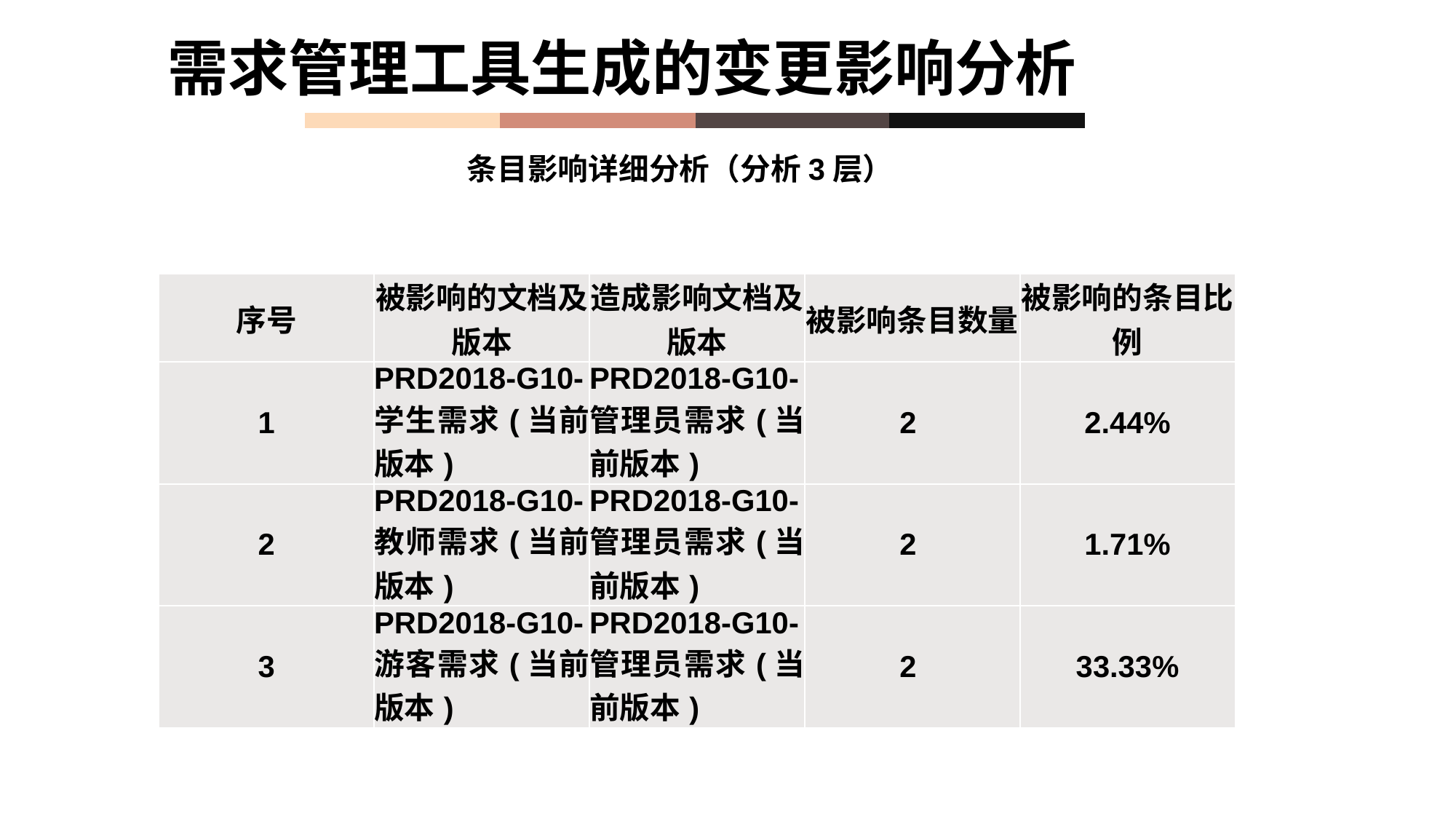

需求管理工具生成的变更影响分析
条目影响详细分析（分析3层）
| 序号 | 被影响的文档及版本 | 造成影响文档及版本 | 被影响条目数量 | 被影响的条目比例 |
| --- | --- | --- | --- | --- |
| 1 | PRD2018-G10-学生需求(当前版本) | PRD2018-G10-管理员需求(当前版本) | 2 | 2.44% |
| 2 | PRD2018-G10-教师需求(当前版本) | PRD2018-G10-管理员需求(当前版本) | 2 | 1.71% |
| 3 | PRD2018-G10-游客需求(当前版本) | PRD2018-G10-管理员需求(当前版本) | 2 | 33.33% |